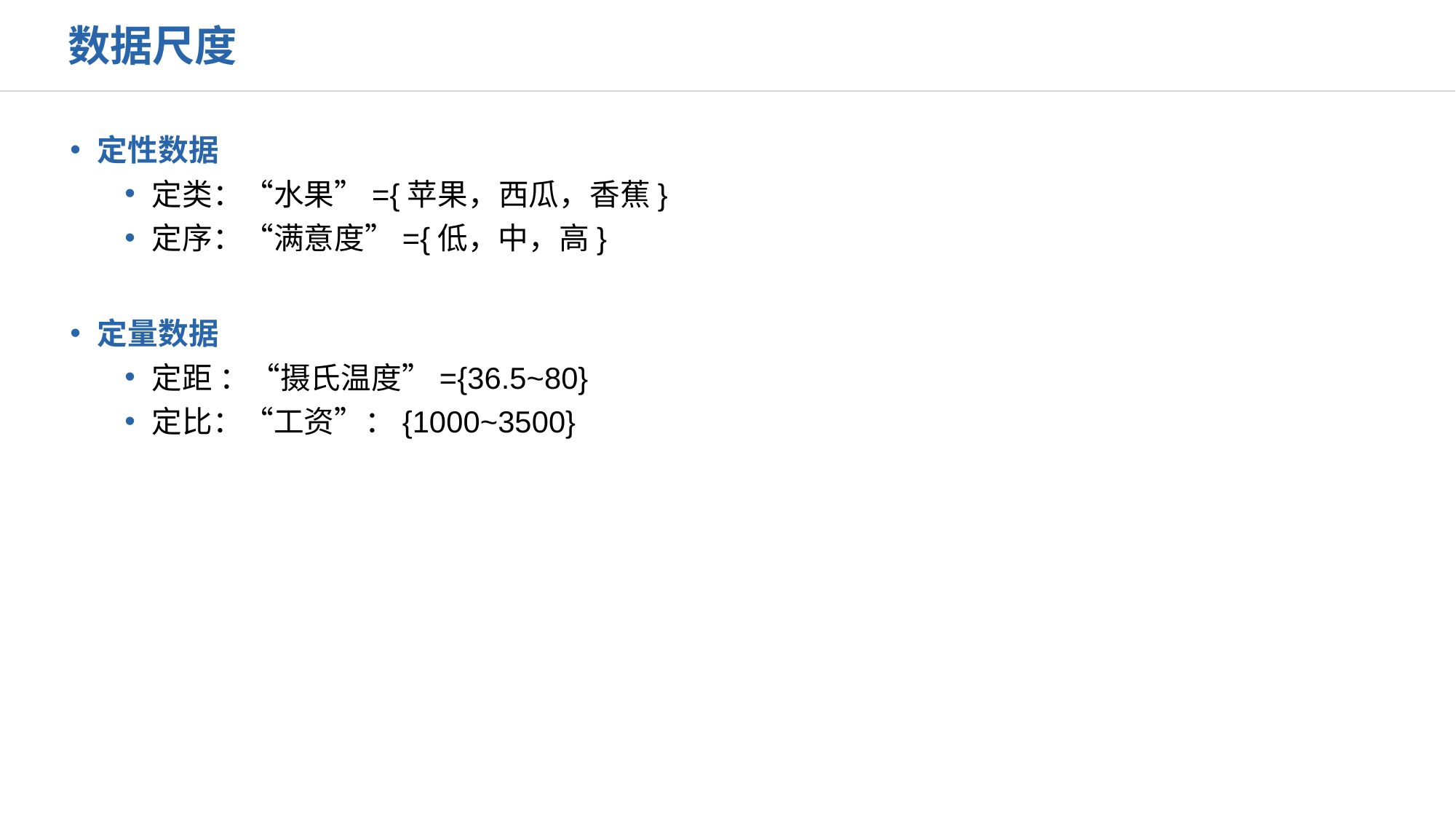

数据尺度
定性数据
定类：“水果”={苹果，西瓜，香蕉}
定序：“满意度”={低，中，高}

定量数据
定距 ：“摄氏温度”={36.5~80}
定比：“工资”：{1000~3500}